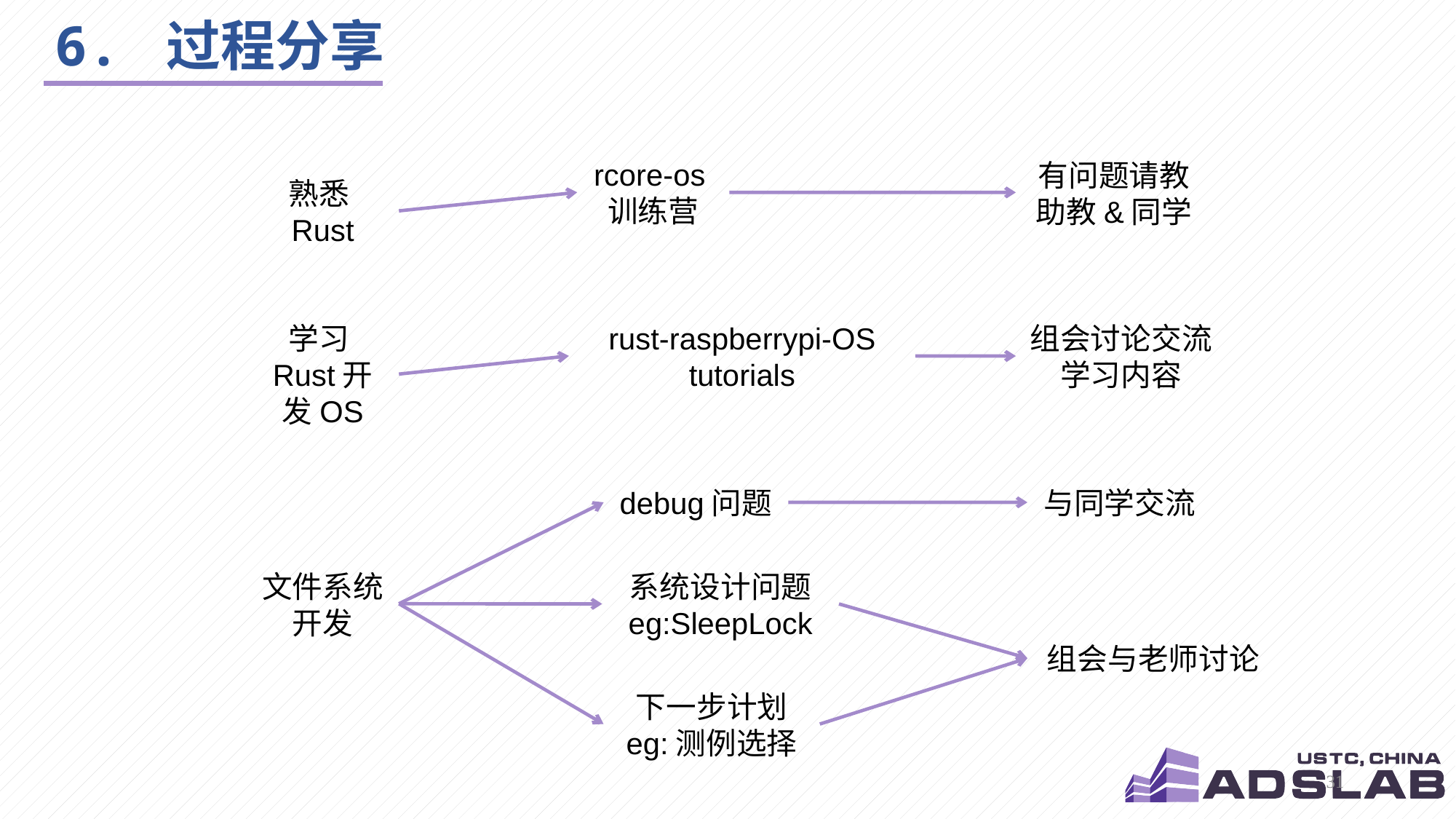

# 6. 过程分享

rcore-os训练营
有问题请教助教&同学
熟悉Rust
学习Rust开发OS
rust-raspberrypi-OS
tutorials
组会讨论交流学习内容
debug问题
与同学交流
文件系统开发
系统设计问题
eg:SleepLock
组会与老师讨论
下一步计划
eg:测例选择